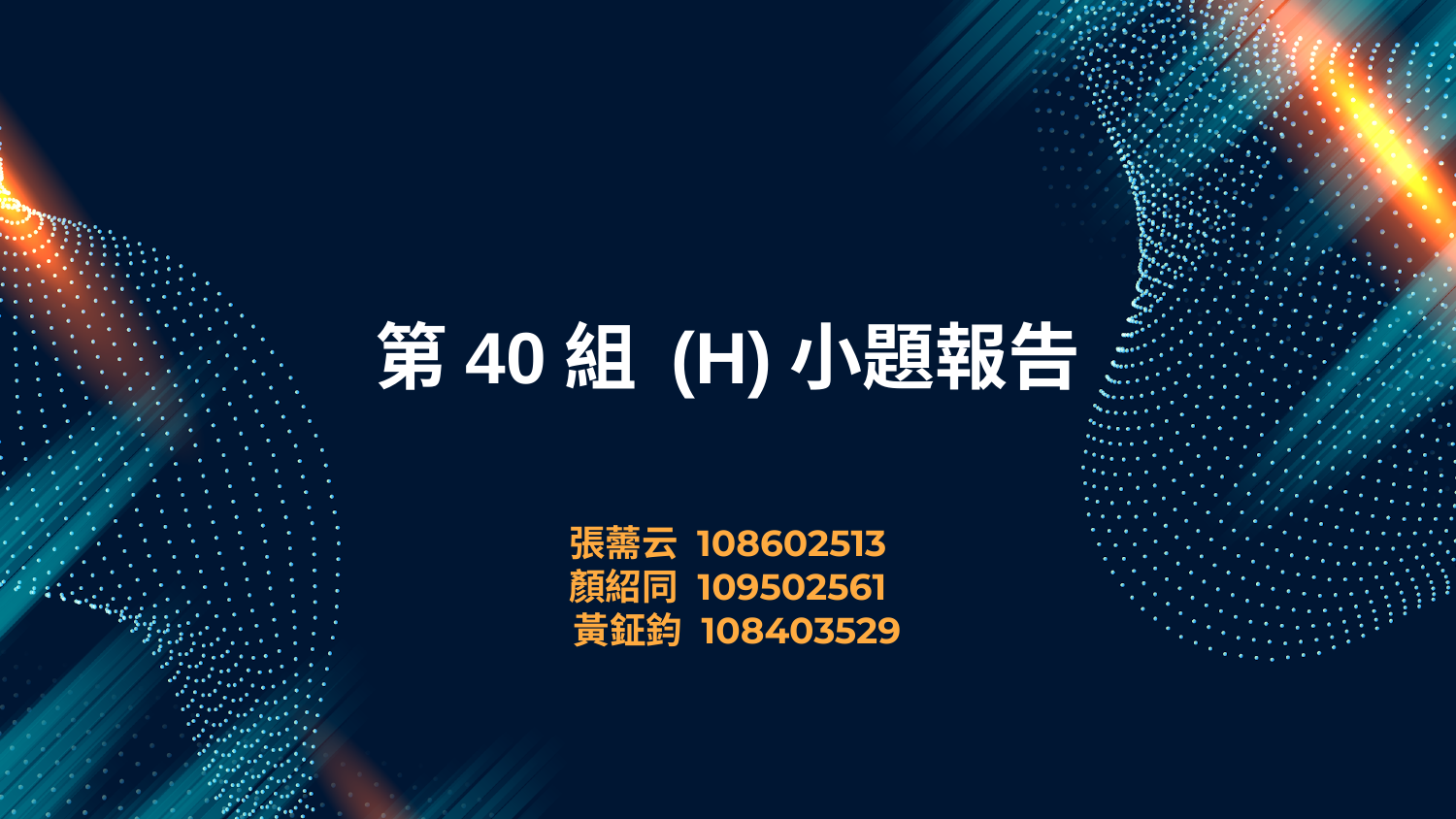

# 第40組 (H)小題報告
張薷云 108602513
顏紹同 109502561
 黃鉦鈞 108403529